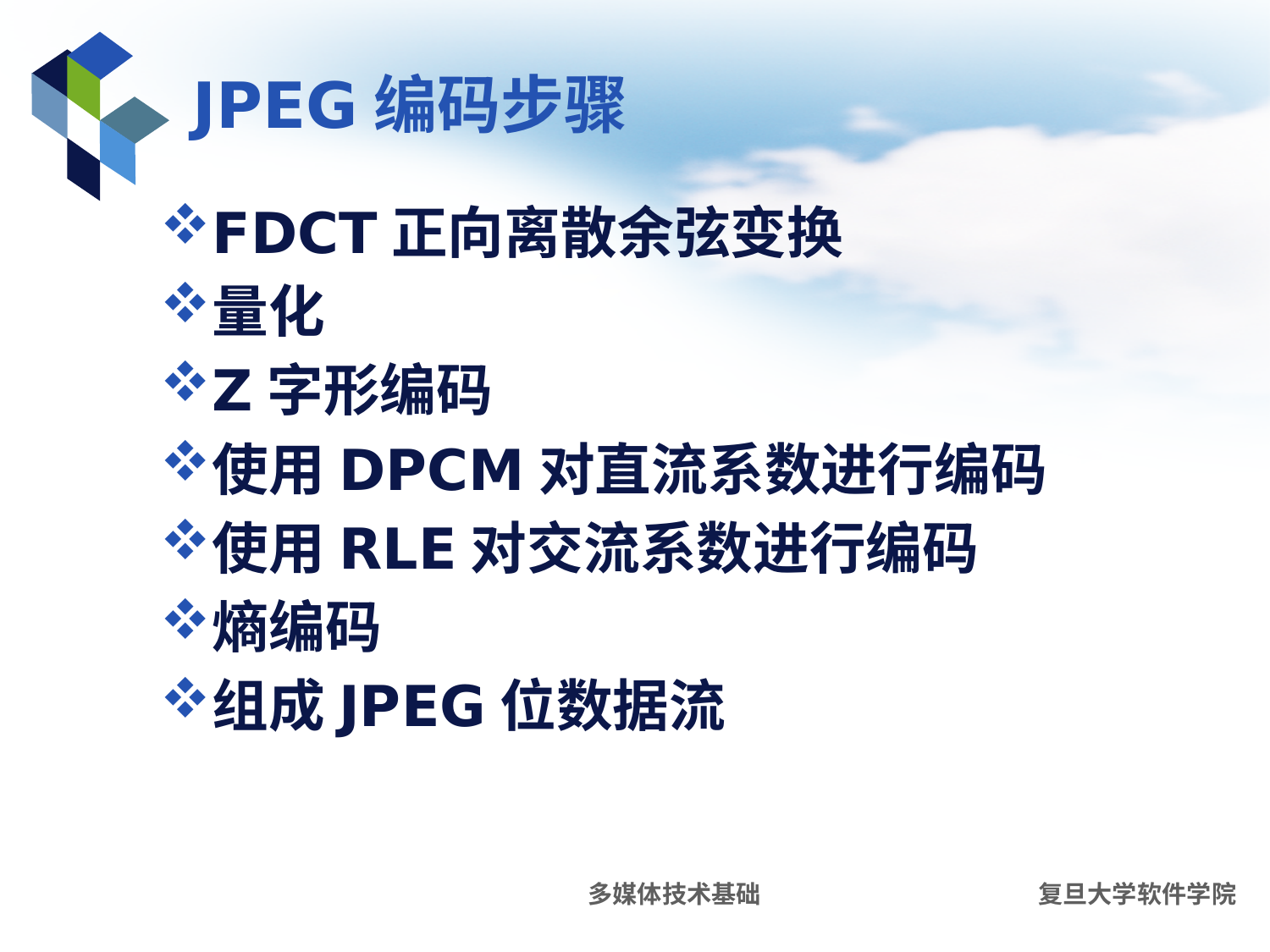

# JPEG编码步骤
FDCT正向离散余弦变换
量化
Z字形编码
使用DPCM对直流系数进行编码
使用RLE对交流系数进行编码
熵编码
组成JPEG位数据流
多媒体技术基础